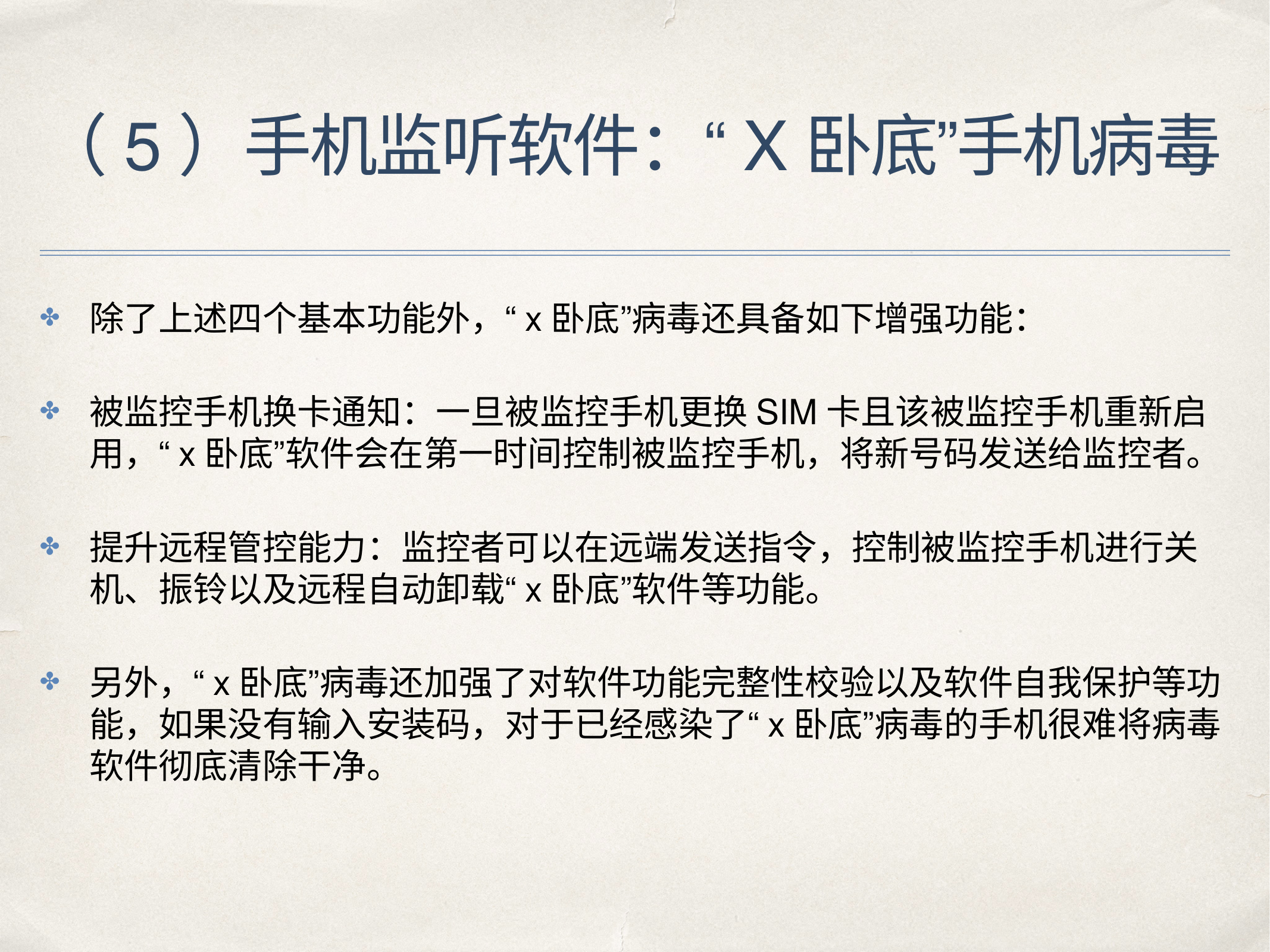

27
# （5）手机监听软件：“X卧底”手机病毒
除了上述四个基本功能外，“x卧底”病毒还具备如下增强功能：
被监控手机换卡通知：一旦被监控手机更换SIM卡且该被监控手机重新启用，“x卧底”软件会在第一时间控制被监控手机，将新号码发送给监控者。
提升远程管控能力：监控者可以在远端发送指令，控制被监控手机进行关机、振铃以及远程自动卸载“x卧底”软件等功能。
另外，“x卧底”病毒还加强了对软件功能完整性校验以及软件自我保护等功能，如果没有输入安装码，对于已经感染了“x卧底”病毒的手机很难将病毒软件彻底清除干净。